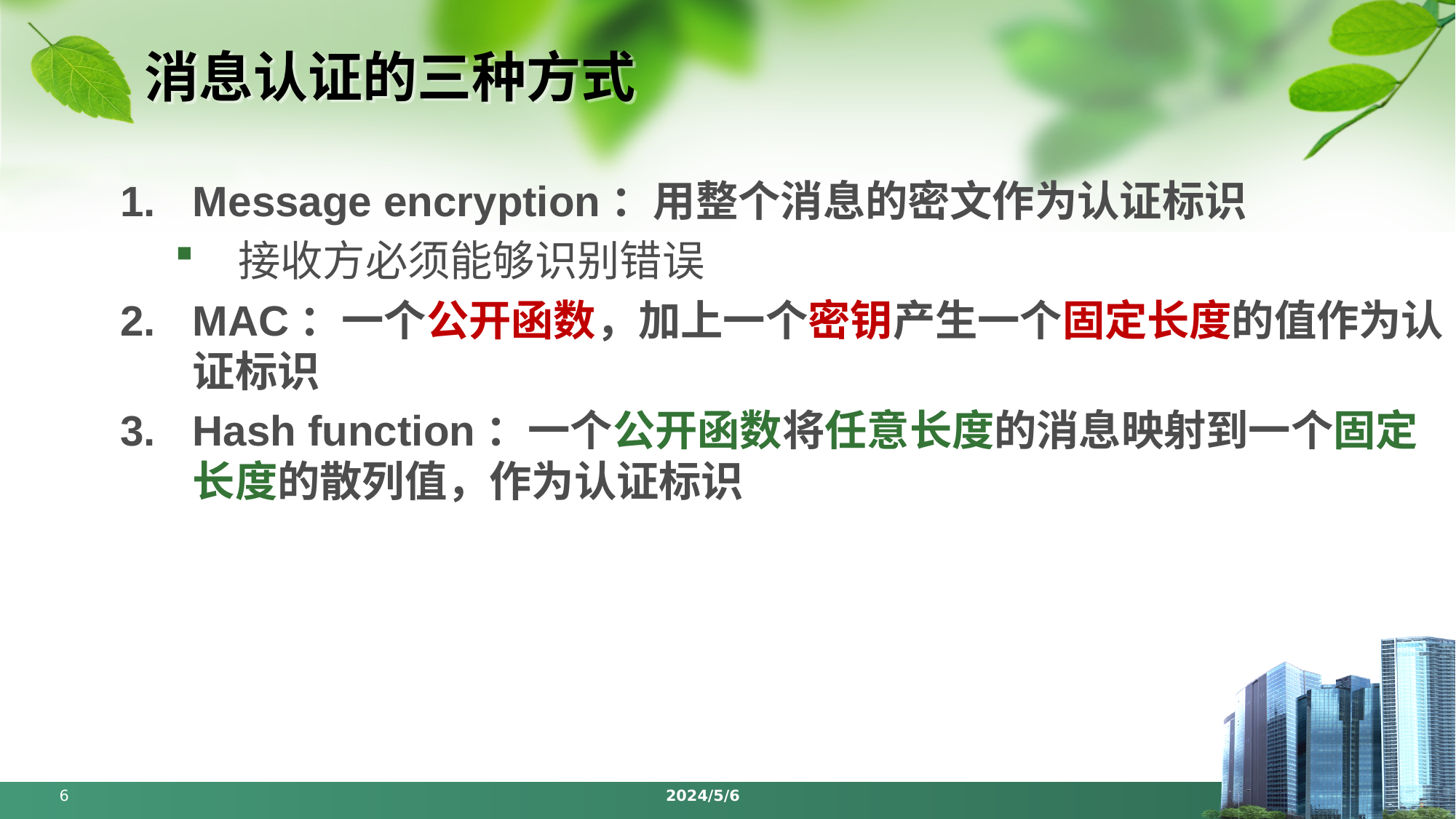

# 消息认证的三种方式
Message encryption：用整个消息的密文作为认证标识
接收方必须能够识别错误
MAC：一个公开函数，加上一个密钥产生一个固定长度的值作为认证标识
Hash function：一个公开函数将任意长度的消息映射到一个固定长度的散列值，作为认证标识
6
2024/5/6